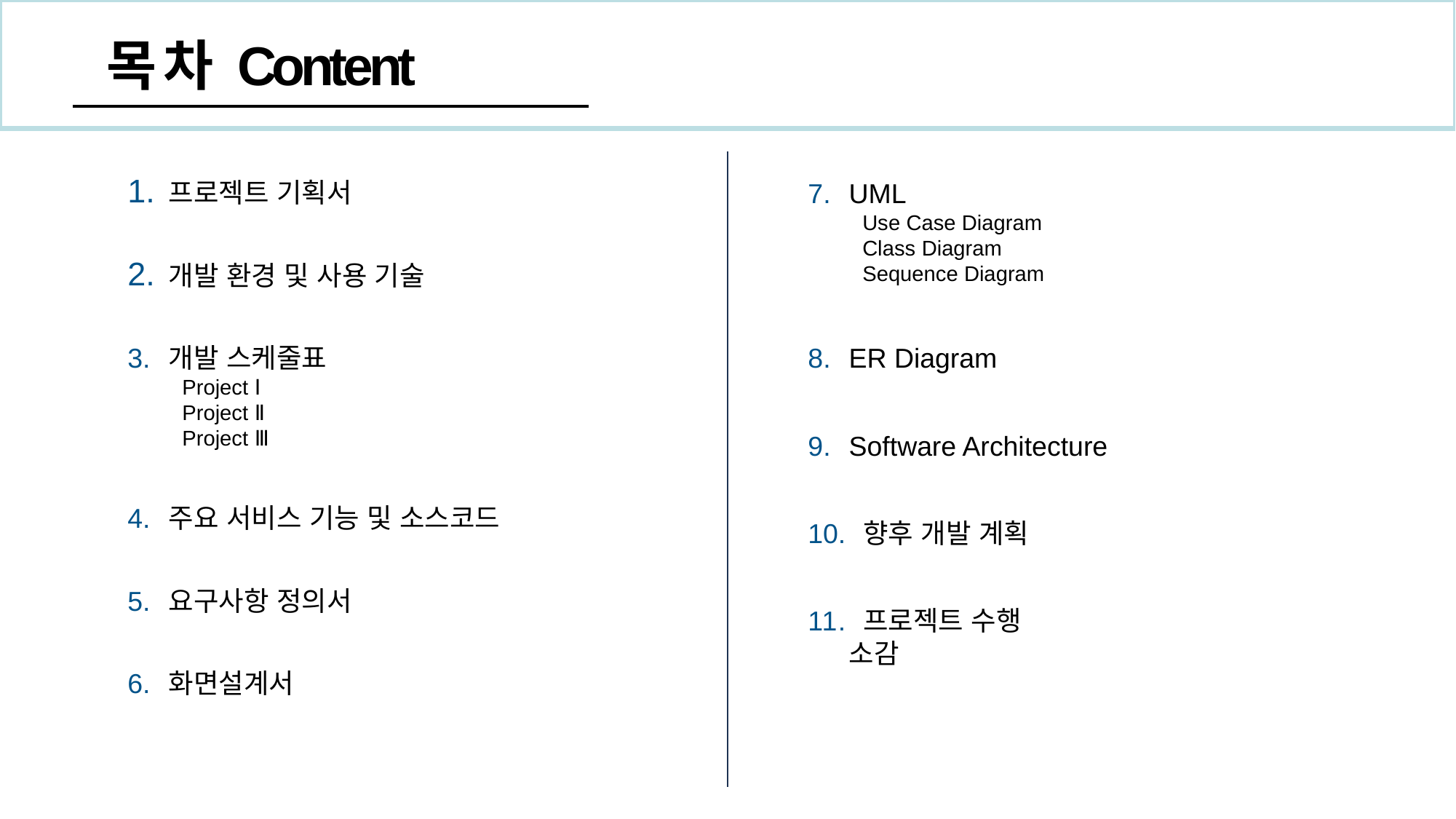

목 차 Content
프로젝트 기획서
UML
Use Case Diagram
Class Diagram
Sequence Diagram
개발 환경 및 사용 기술
개발 스케줄표
Project Ⅰ
Project Ⅱ
Project Ⅲ
ER Diagram
Software Architecture
주요 서비스 기능 및 소스코드
 향후 개발 계획
요구사항 정의서
 프로젝트 수행 소감
화면설계서